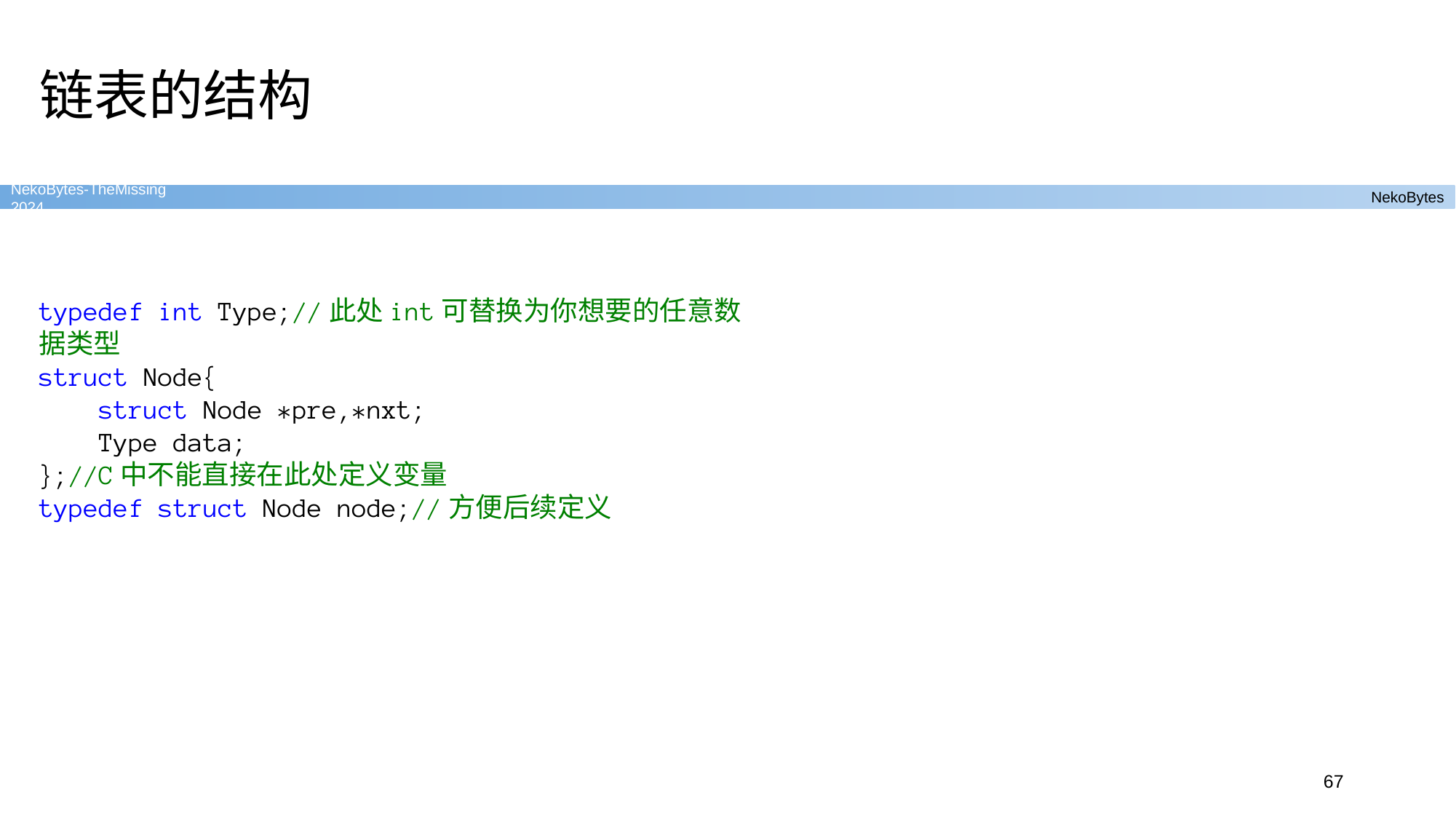

# 链表的结构
typedef int Type;//此处int可替换为你想要的任意数据类型
struct Node{
    struct Node *pre,*nxt;
    Type data;
};//C中不能直接在此处定义变量
typedef struct Node node;//方便后续定义
67